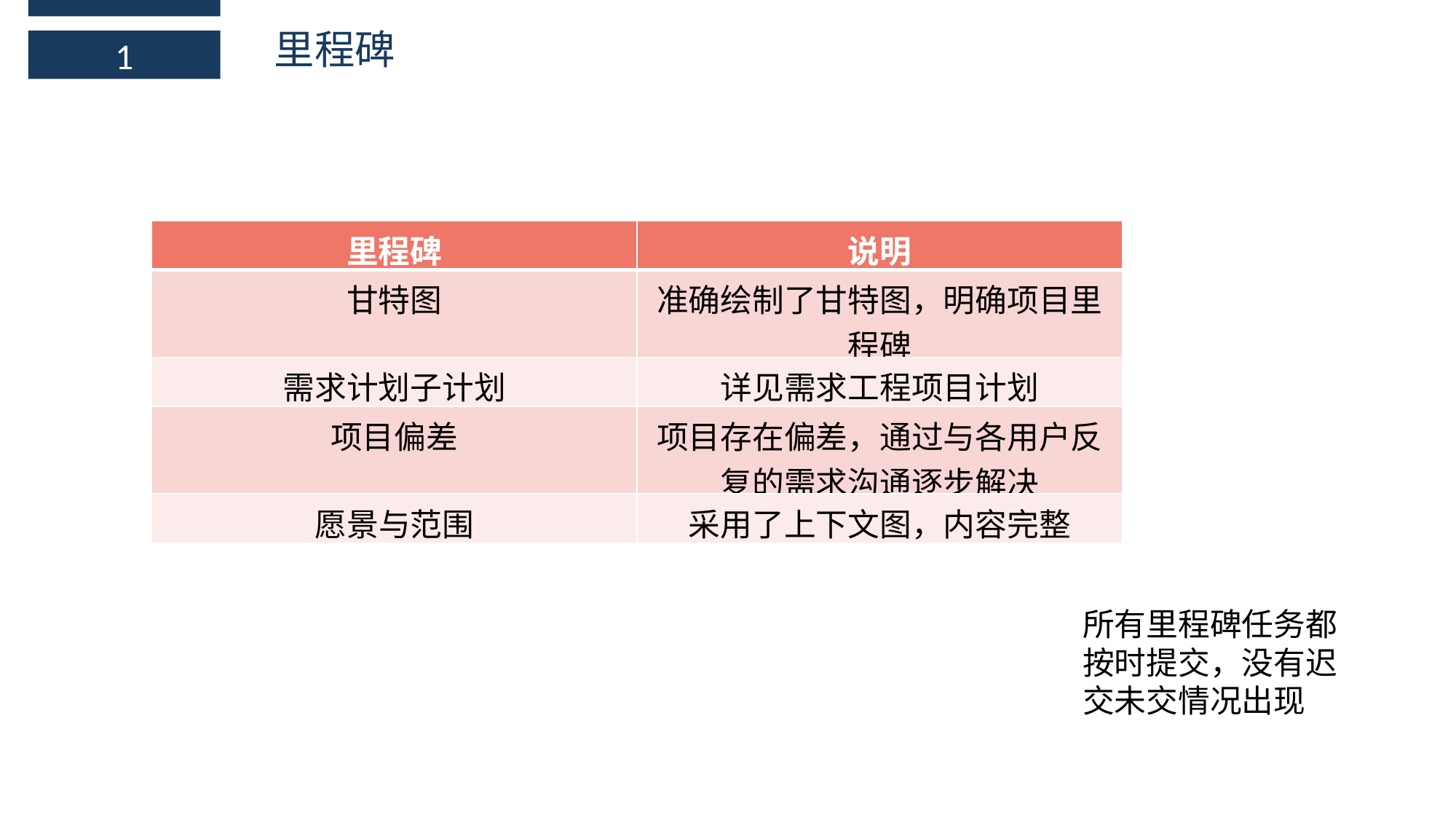

里程碑
1
| 里程碑 | 说明 |
| --- | --- |
| 甘特图 | 准确绘制了甘特图，明确项目里程碑 |
| 需求计划子计划 | 详见需求工程项目计划 |
| 项目偏差 | 项目存在偏差，通过与各用户反复的需求沟通逐步解决 |
| 愿景与范围 | 采用了上下文图，内容完整 |
所有里程碑任务都按时提交，没有迟交未交情况出现